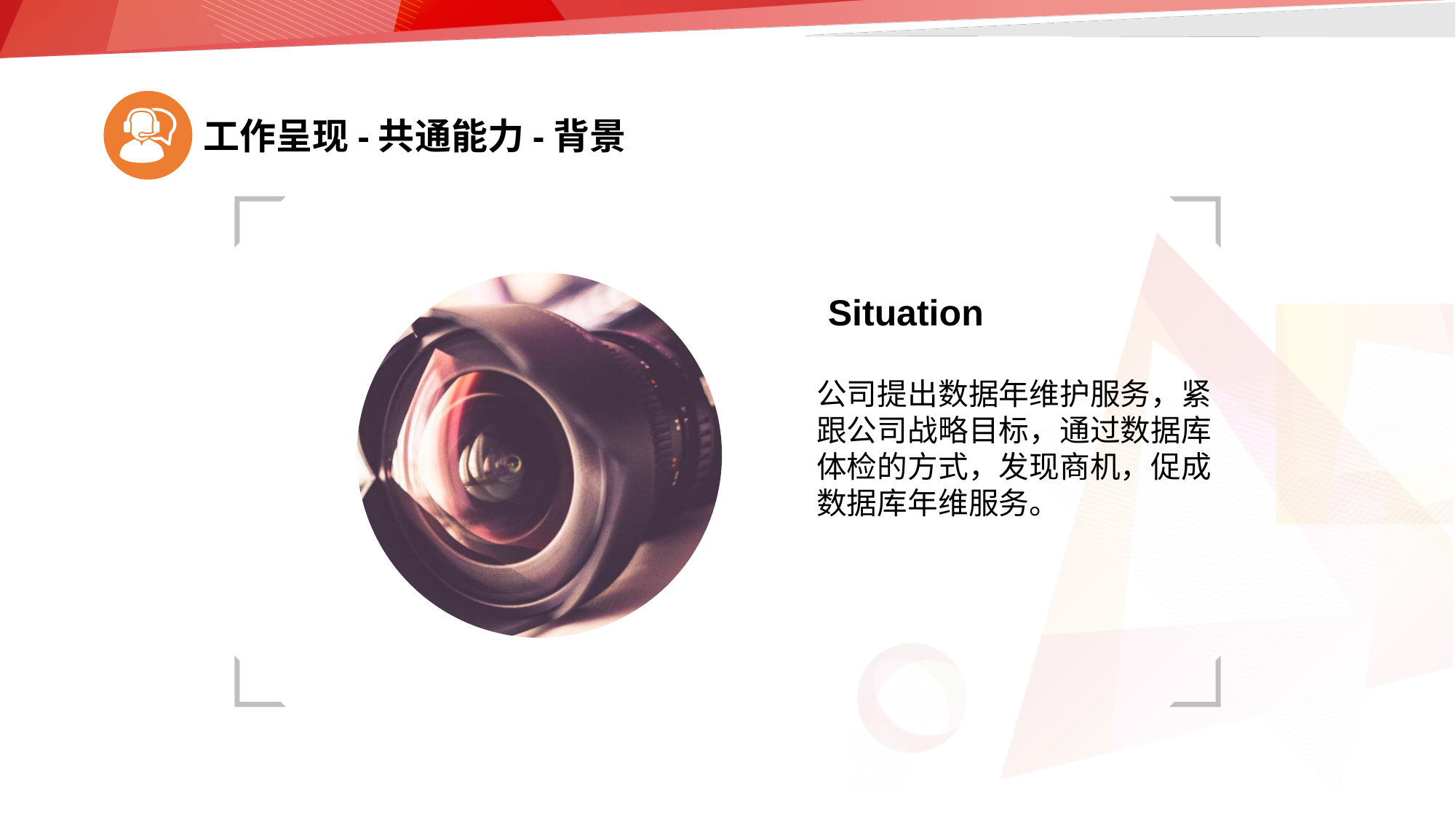

工作呈现-共通能力-背景

Situation
公司提出数据年维护服务，紧跟公司战略目标，通过数据库体检的方式，发现商机，促成数据库年维服务。